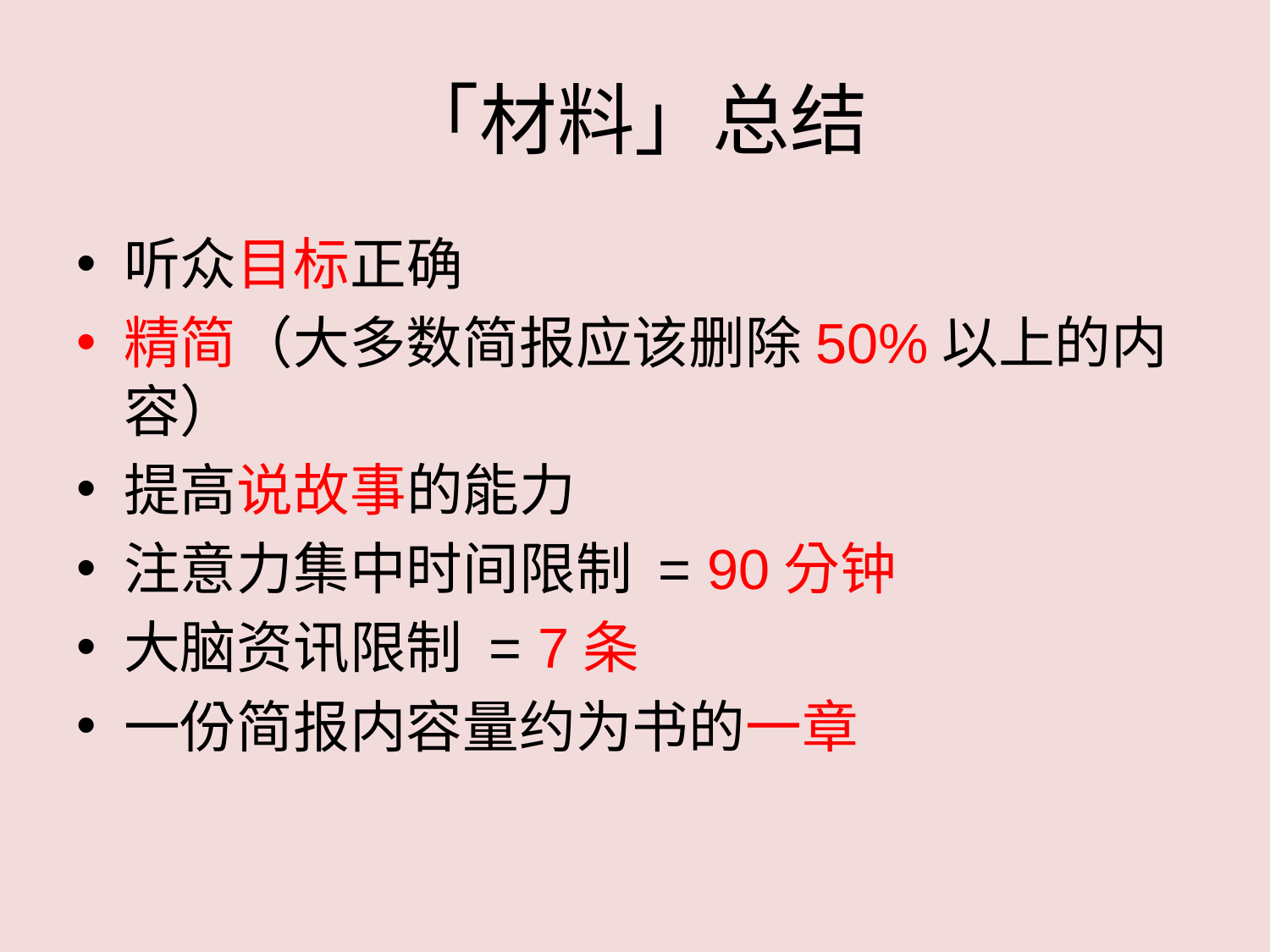

# 「材料」总结
听众目标正确
精简（大多数简报应该删除50%以上的内容）
提高说故事的能力
注意力集中时间限制 = 90分钟
大脑资讯限制 = 7条
一份简报内容量约为书的一章